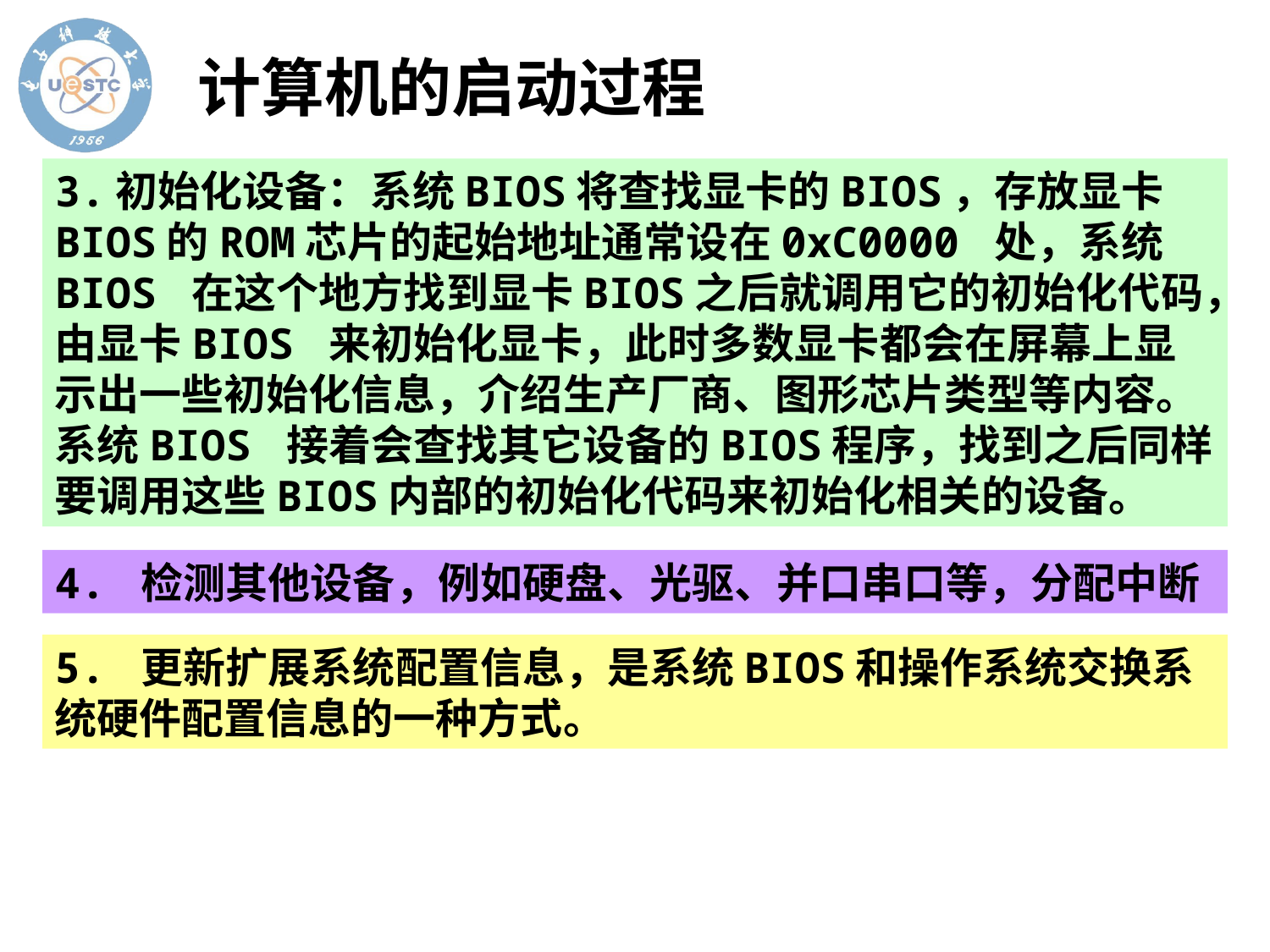

# 计算机的启动过程
3.初始化设备：系统BIOS将查找显卡的BIOS，存放显卡BIOS的ROM芯片的起始地址通常设在0xC0000 处，系统BIOS 在这个地方找到显卡BIOS之后就调用它的初始化代码，由显卡BIOS 来初始化显卡，此时多数显卡都会在屏幕上显示出一些初始化信息，介绍生产厂商、图形芯片类型等内容。系统BIOS 接着会查找其它设备的BIOS程序，找到之后同样要调用这些BIOS内部的初始化代码来初始化相关的设备。
4. 检测其他设备，例如硬盘、光驱、并口串口等，分配中断
5. 更新扩展系统配置信息，是系统BIOS和操作系统交换系统硬件配置信息的一种方式。